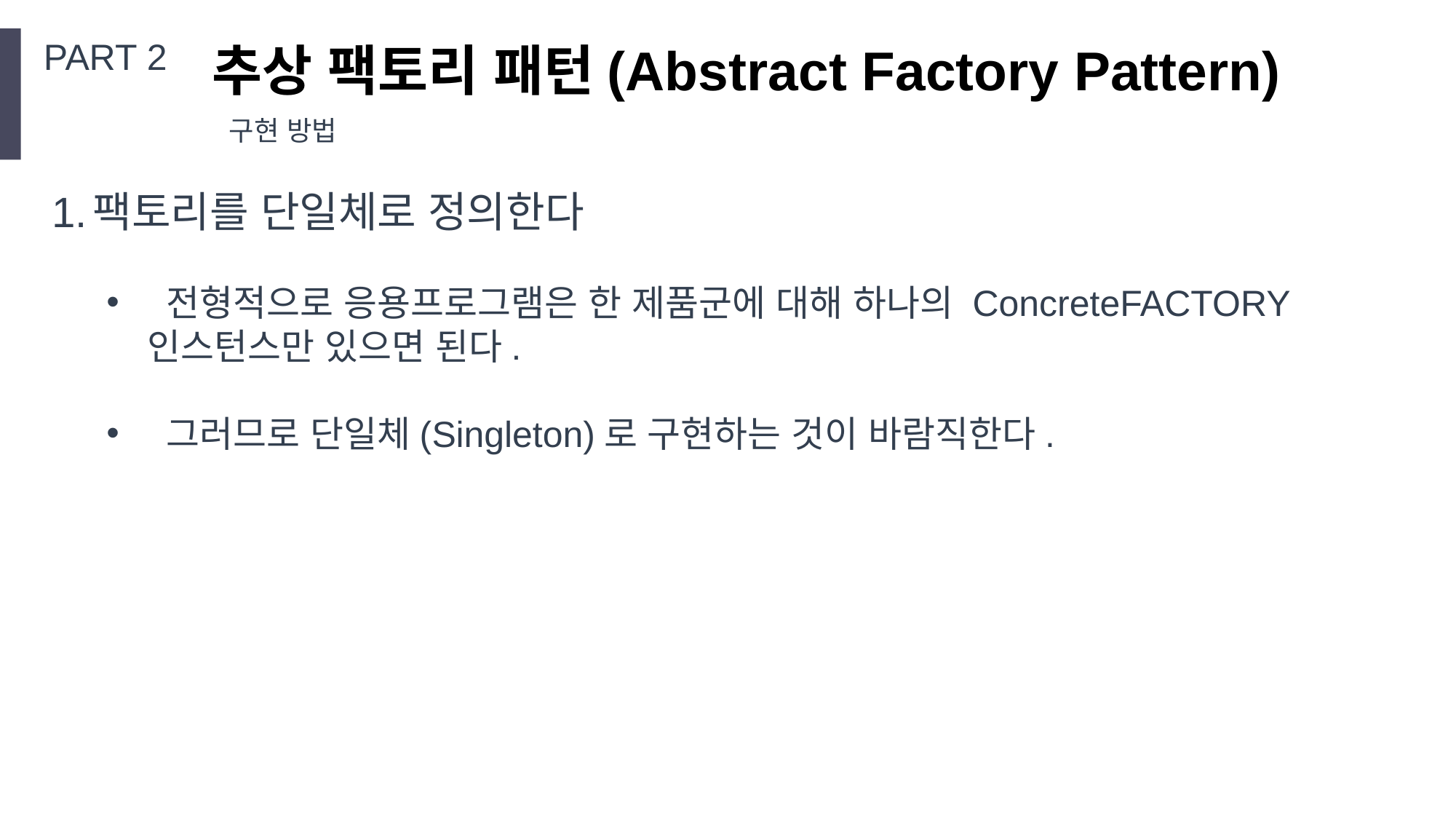

PART 2
추상 팩토리 패턴(Abstract Factory Pattern)
구현 방법
팩토리를 단일체로 정의한다

 전형적으로 응용프로그램은 한 제품군에 대해 하나의 ConcreteFACTORY 인스턴스만 있으면 된다.

 그러므로 단일체(Singleton)로 구현하는 것이 바람직한다.